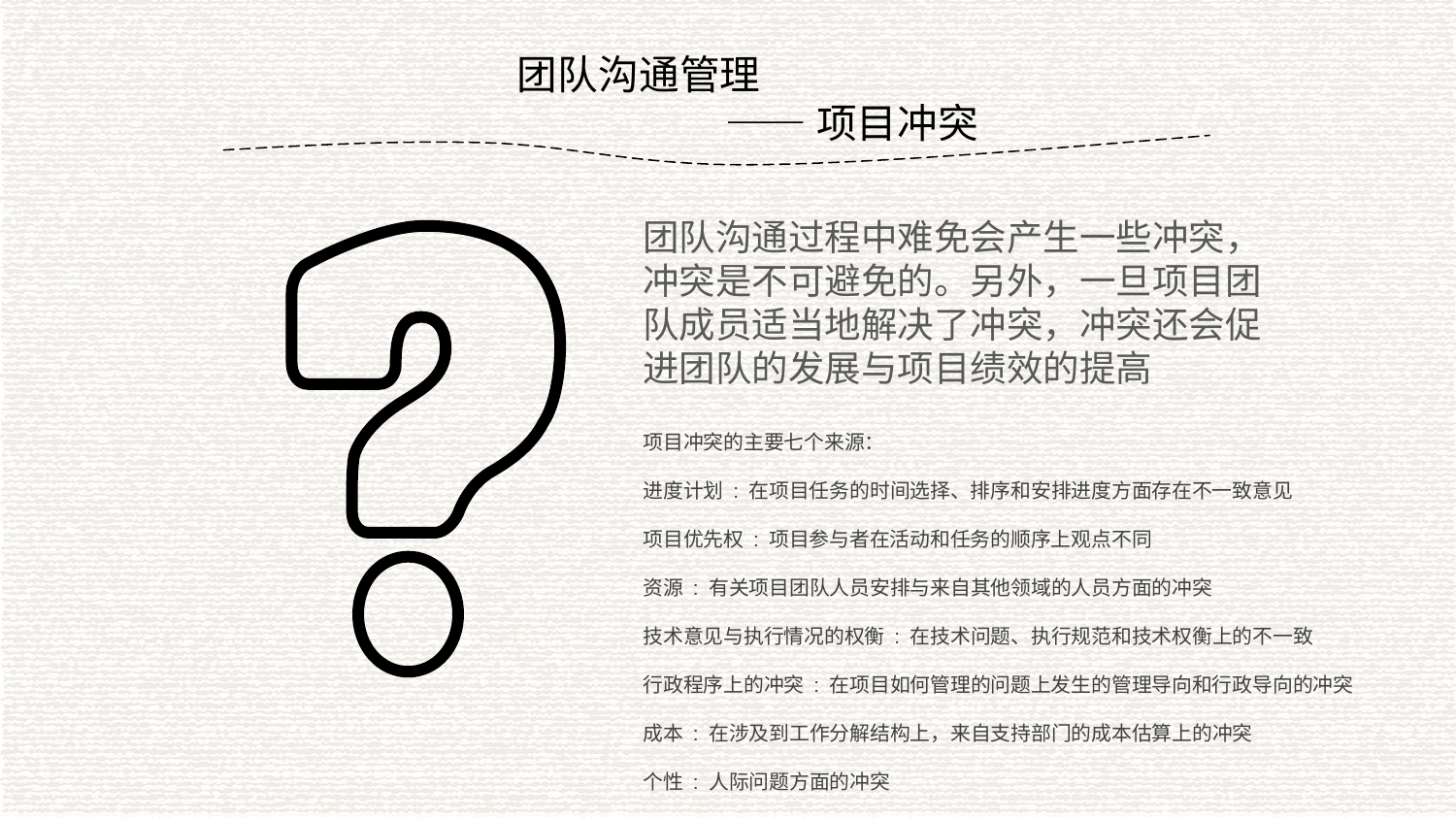

团队沟通管理
	       ——项目冲突

团队沟通过程中难免会产生一些冲突，冲突是不可避免的。另外，一旦项目团队成员适当地解决了冲突，冲突还会促进团队的发展与项目绩效的提高

项目冲突的主要七个来源：
进度计划 : 在项目任务的时间选择、排序和安排进度方面存在不一致意见
项目优先权 : 项目参与者在活动和任务的顺序上观点不同
资源 : 有关项目团队人员安排与来自其他领域的人员方面的冲突
技术意见与执行情况的权衡 : 在技术问题、执行规范和技术权衡上的不一致
行政程序上的冲突 : 在项目如何管理的问题上发生的管理导向和行政导向的冲突
成本 : 在涉及到工作分解结构上，来自支持部门的成本估算上的冲突
个性 : 人际问题方面的冲突